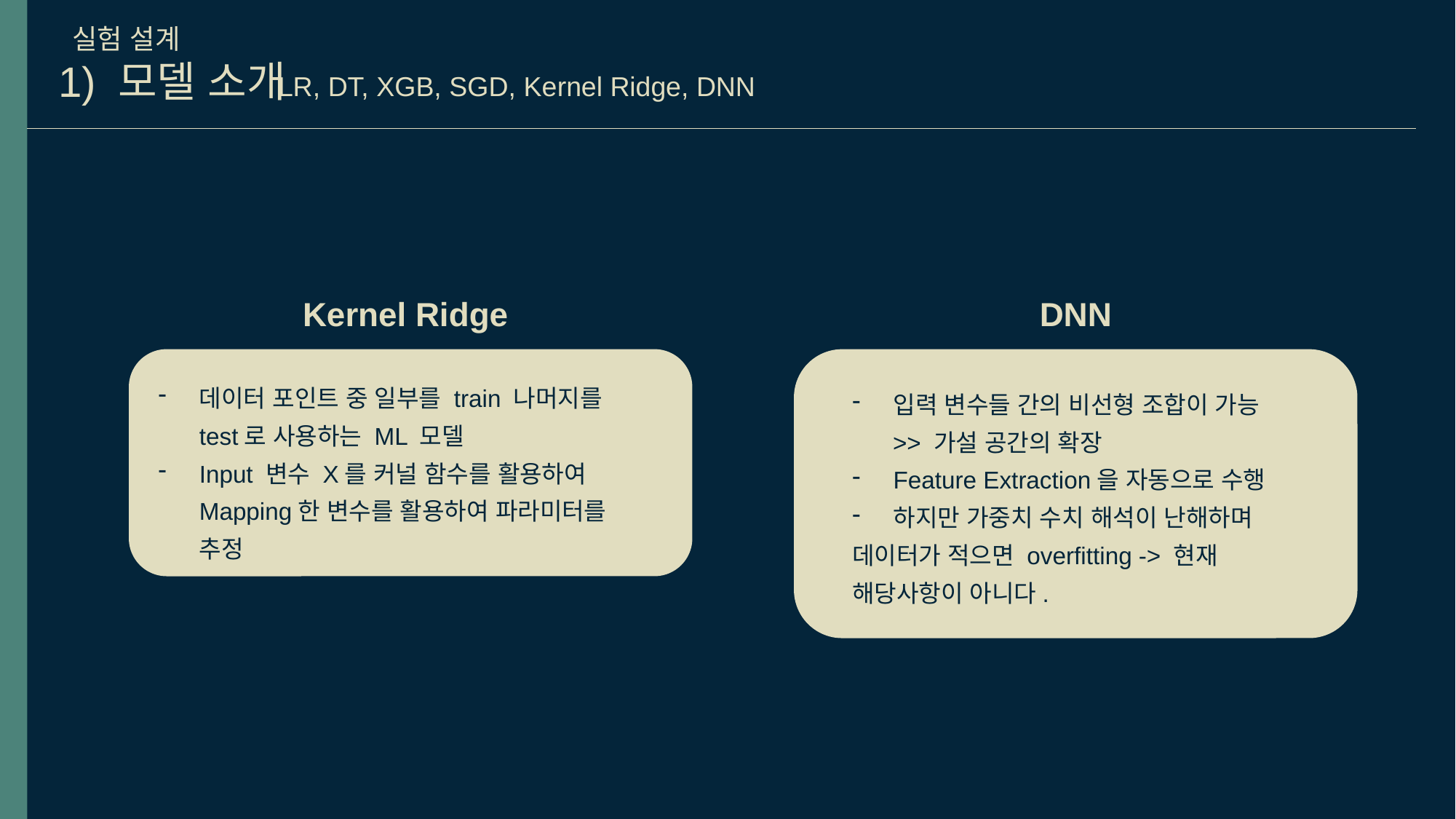

실험 설계
1) 모델 소개
LR, DT, XGB, SGD, Kernel Ridge, DNN
Kernel Ridge Regression
DNN

데이터 포인트 중 일부를 train 나머지를 test로 사용하는 ML 모델
Input 변수 X를 커널 함수를 활용하여 Mapping한 변수를 활용하여 파라미터를 추정
입력 변수들 간의 비선형 조합이 가능
      >> 가설 공간의 확장
Feature Extraction을 자동으로 수행
하지만 가중치 수치 해석이 난해하며
데이터가 적으면 overfitting -> 현재 해당사항이 아니다.